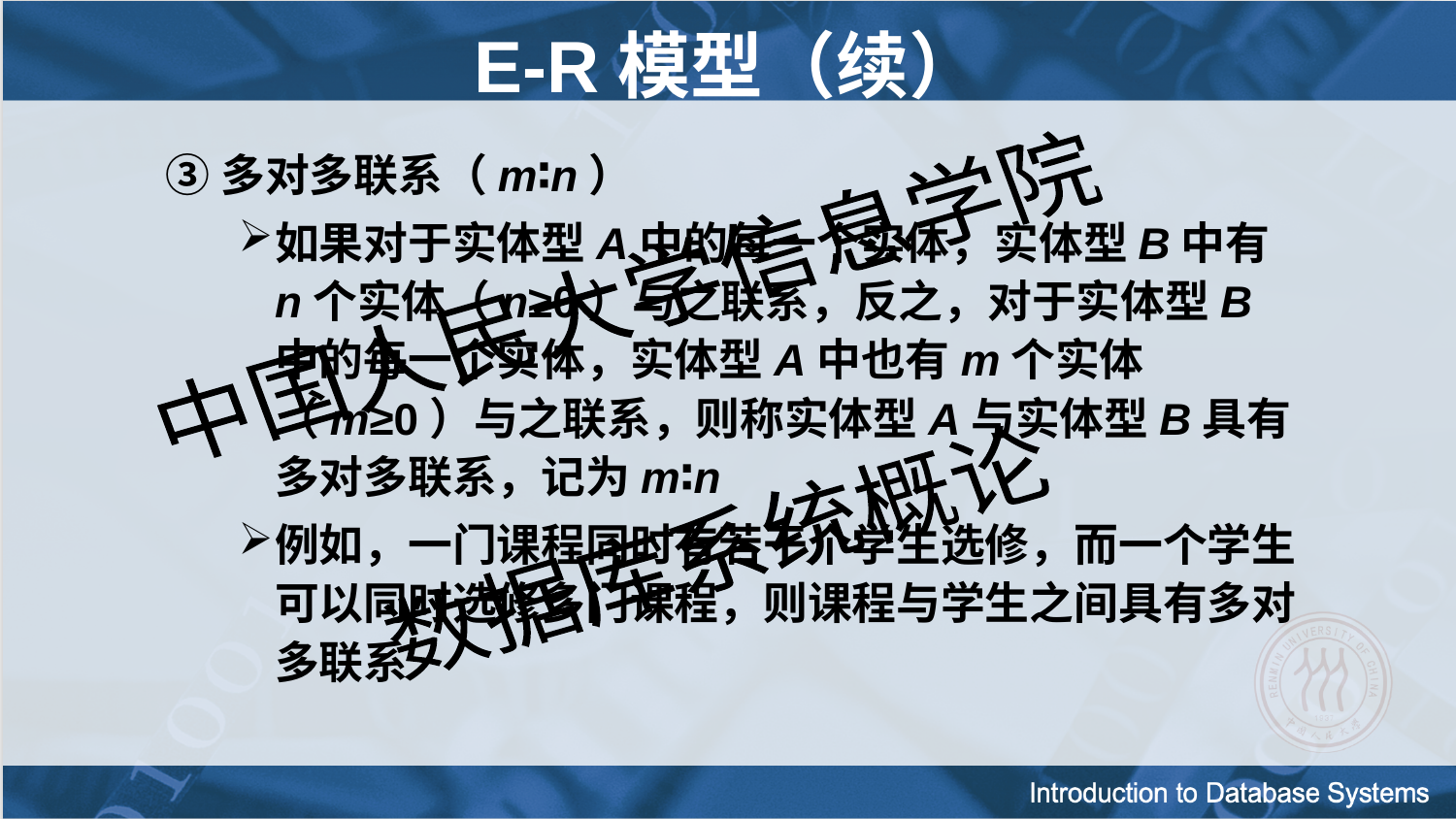

# E-R模型（续）
③多对多联系（m∶n）
如果对于实体型A中的每一个实体，实体型B中有n个实体（n≥0）与之联系，反之，对于实体型B中的每一个实体，实体型A中也有m个实体（m≥0）与之联系，则称实体型A与实体型B具有多对多联系，记为m∶n
例如，一门课程同时有若干个学生选修，而一个学生可以同时选修多门课程，则课程与学生之间具有多对多联系